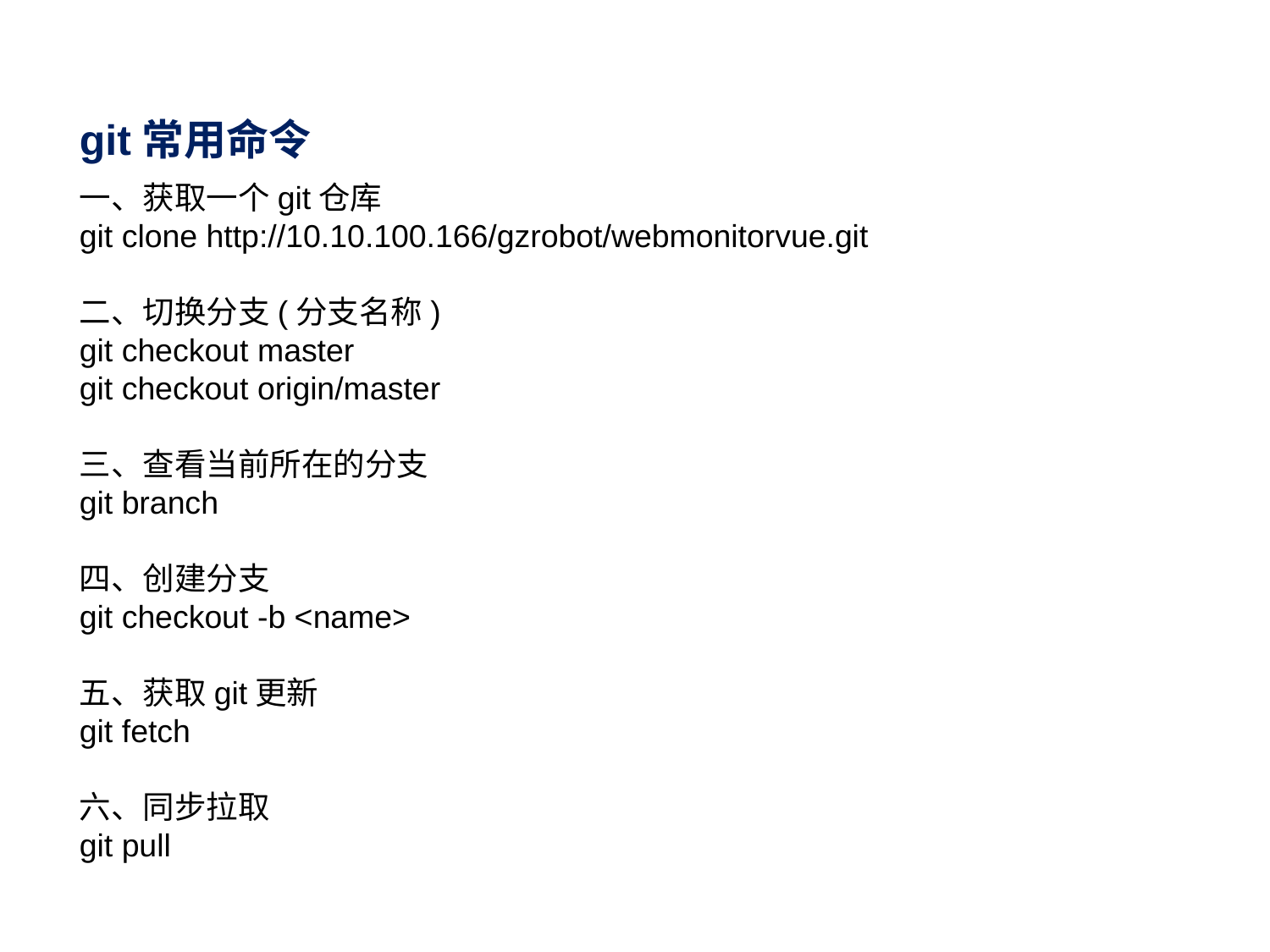

git常用命令
一、获取一个git仓库
git clone http://10.10.100.166/gzrobot/webmonitorvue.git

二、切换分支(分支名称)
git checkout master
git checkout origin/master

三、查看当前所在的分支
git branch

四、创建分支
git checkout -b <name>

五、获取git更新
git fetch

六、同步拉取
git pull